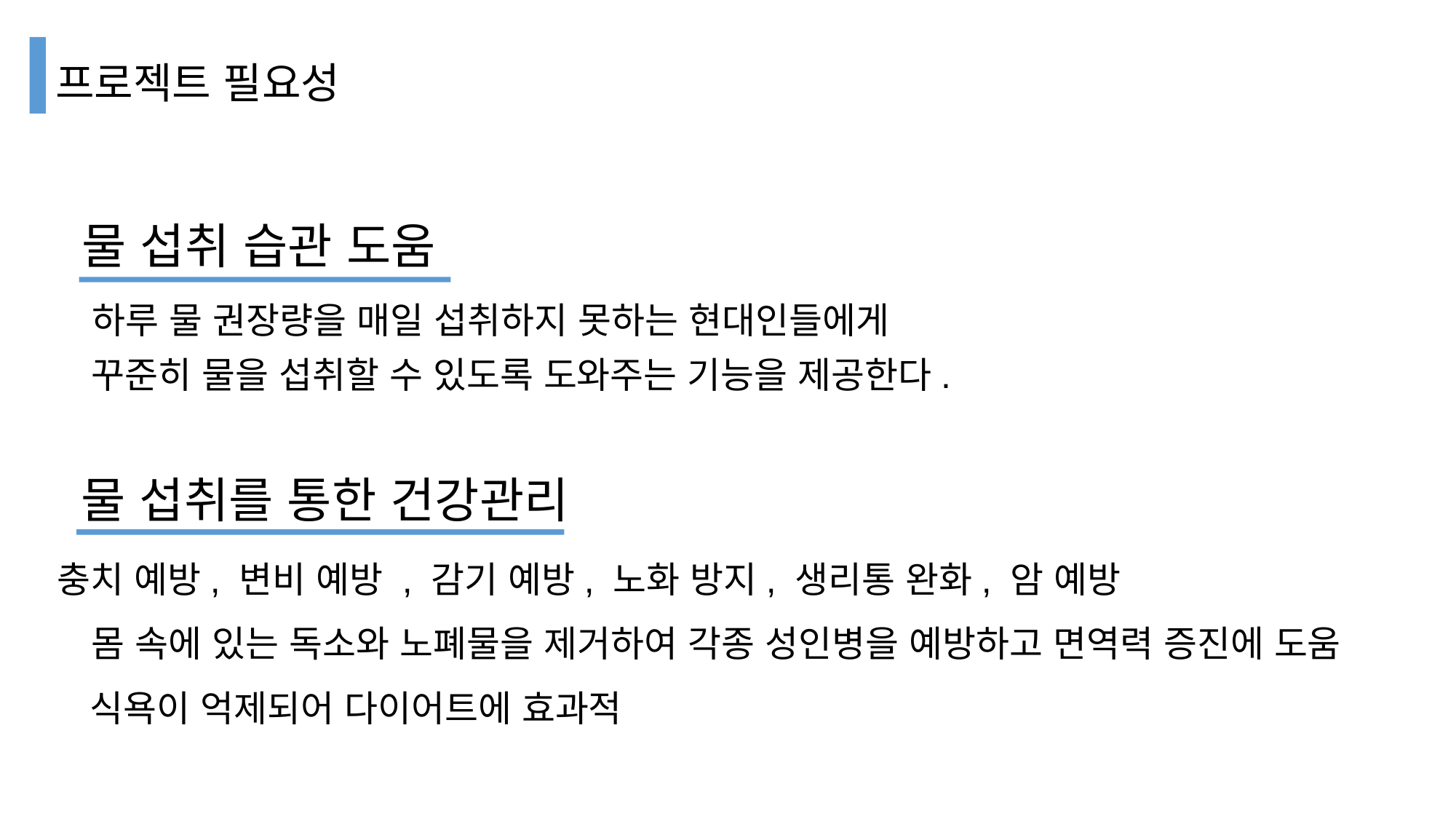

프로젝트 필요성

물 섭취 습관 도움

하루 물 권장량을 매일 섭취하지 못하는 현대인들에게
꾸준히 물을 섭취할 수 있도록 도와주는 기능을 제공한다.
물 섭취를 통한 건강관리
충치 예방, 변비 예방 , 감기 예방, 노화 방지, 생리통 완화, 암 예방
몸 속에 있는 독소와 노폐물을 제거하여 각종 성인병을 예방하고 면역력 증진에 도움
식욕이 억제되어 다이어트에 효과적